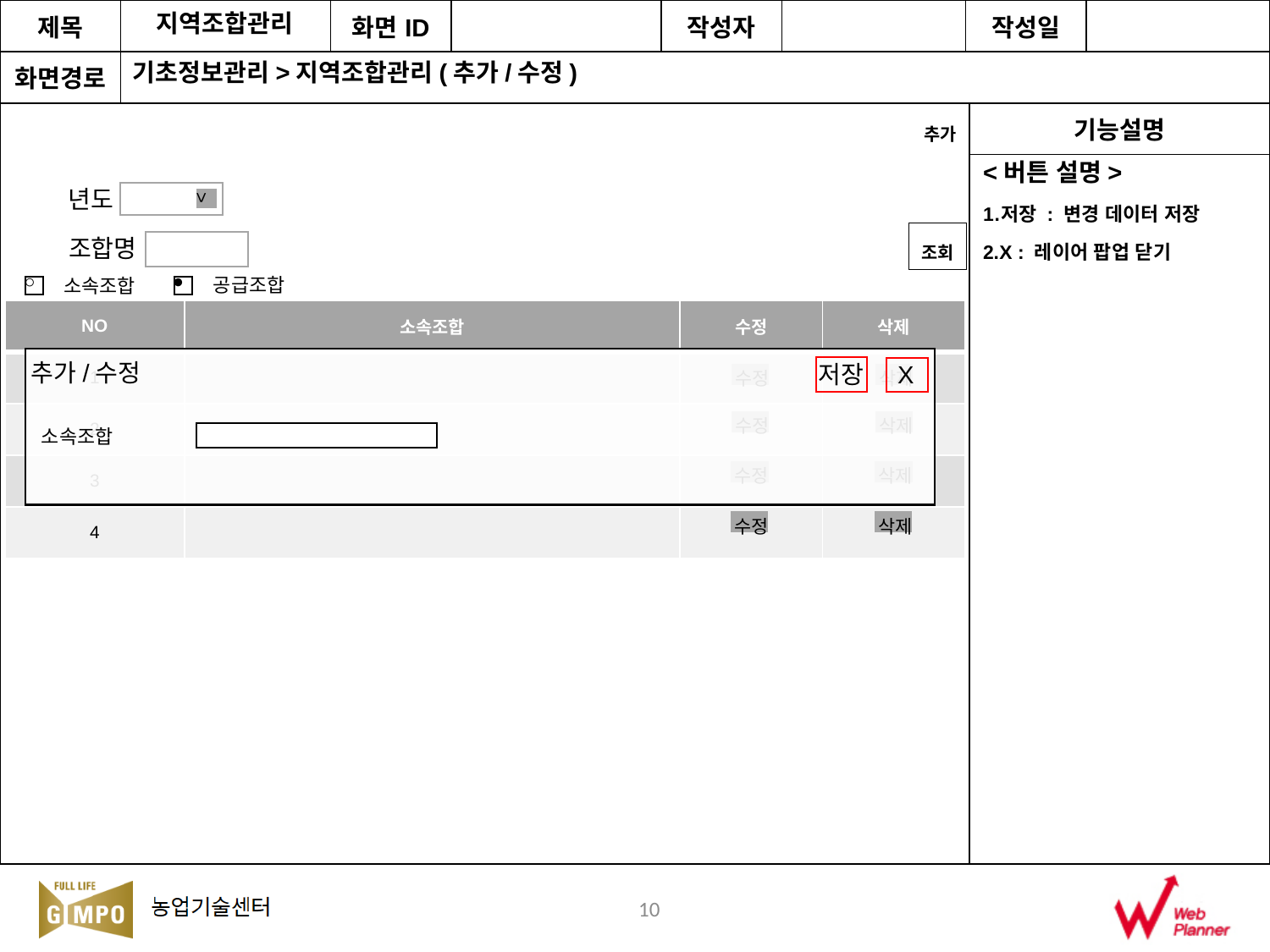

지역조합관리

기초정보관리>지역조합관리(추가/수정)
추가
<버튼 설명>
저장 : 변경 데이터 저장
X : 레이어 팝업 닫기

>

년도
조회

조합명
●

○

공급조합
소속조합
| NO | 소속조합 | 수정 | 삭제 |
| --- | --- | --- | --- |
| 1 |  |  |  |
| 2 |  |  |  |
| 3 |  |  |  |
| 4 |  |  |  |

추가/수정

저장
X

소속조합
수정

수정

수정

수정

삭제

삭제

삭제

삭제

10